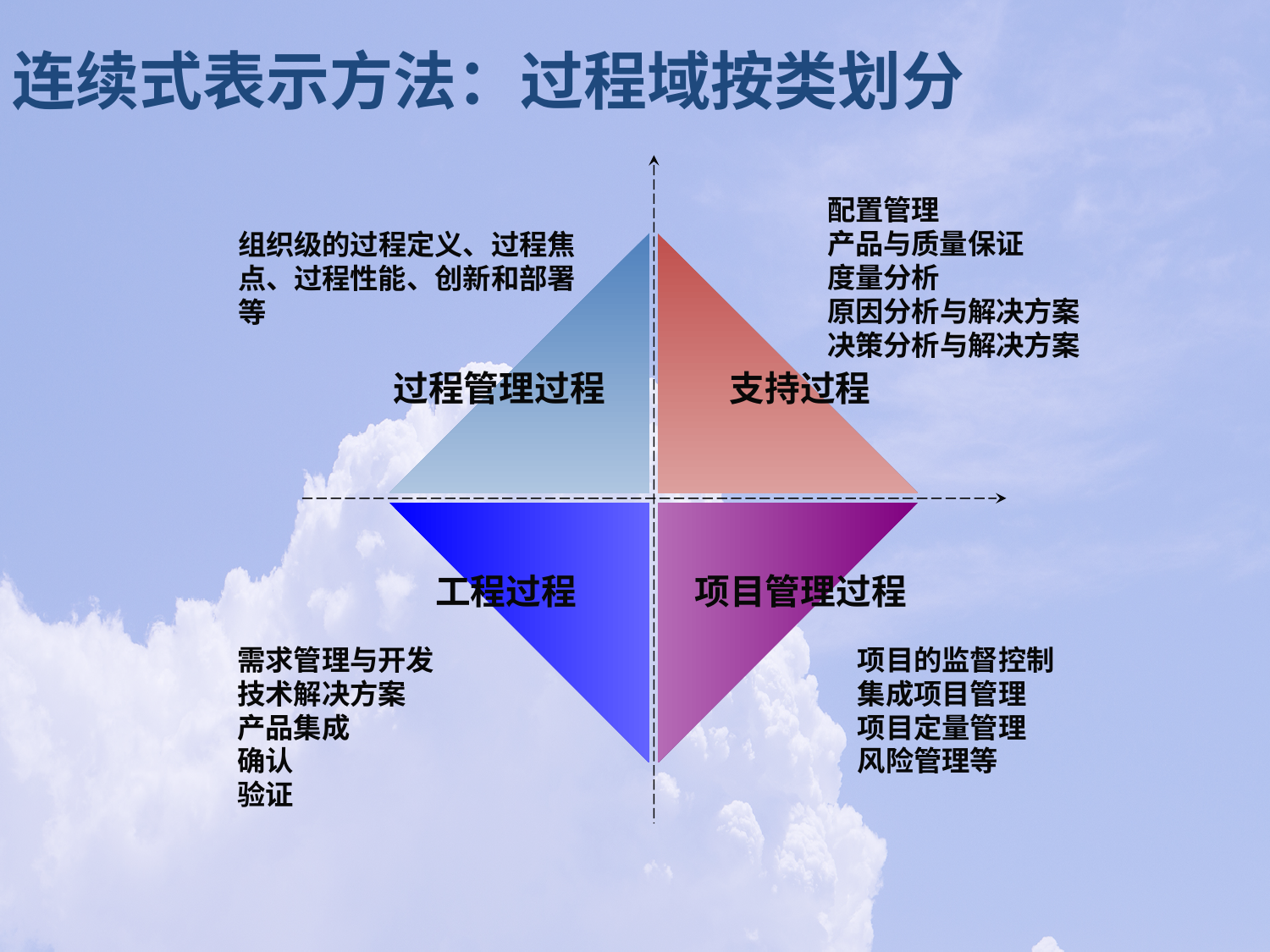

连续式表示方法：过程域按类划分

配置管理
产品与质量保证
度量分析
原因分析与解决方案
决策分析与解决方案
组织级的过程定义、过程焦点、过程性能、创新和部署等

过程管理过程
支持过程

工程过程
项目管理过程
需求管理与开发
技术解决方案
产品集成
确认
验证
项目的监督控制
集成项目管理
项目定量管理
风险管理等